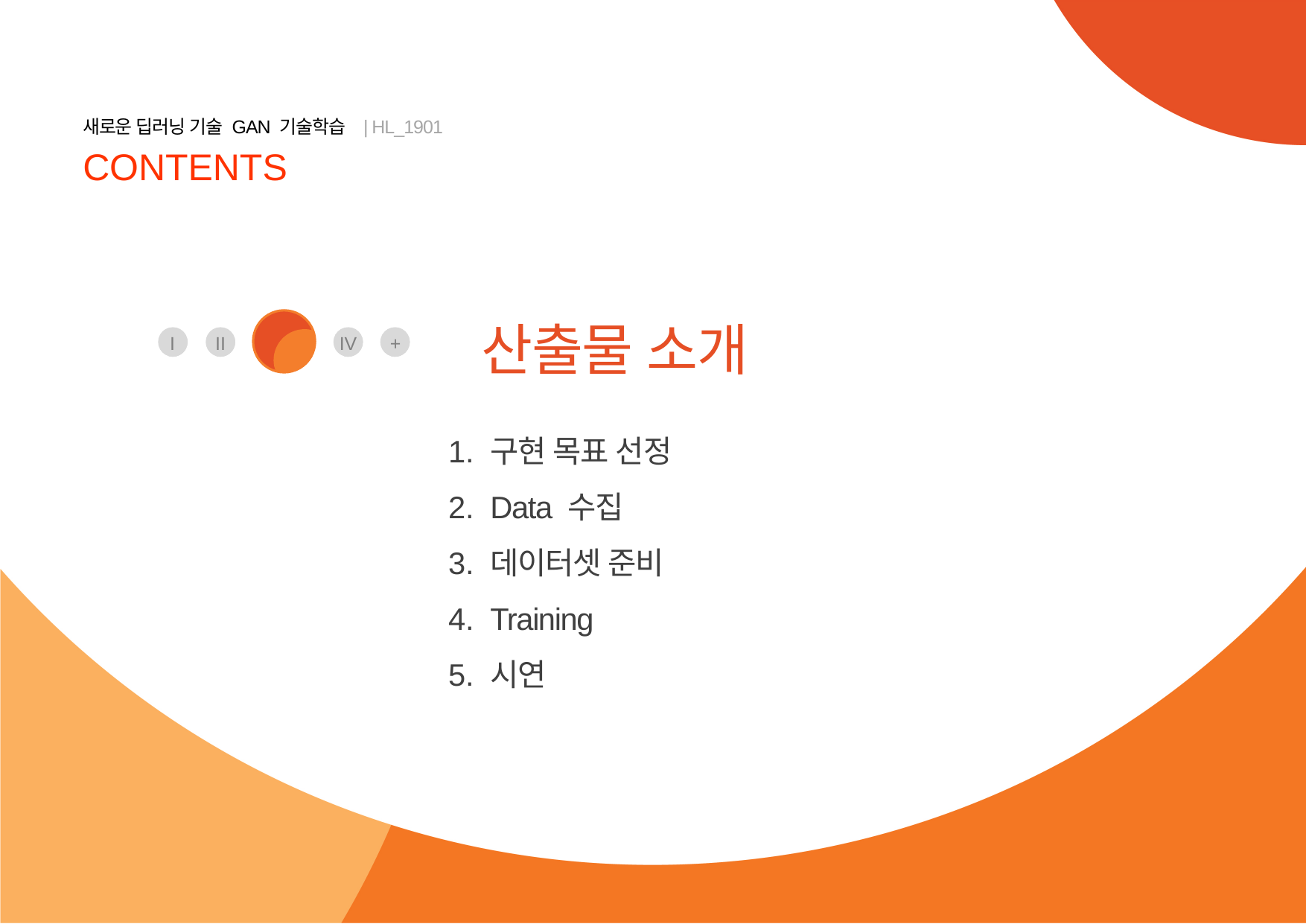

III

산출물 소개
I

II

IV

+

구현 목표 선정
Data 수집
데이터셋 준비
Training
시연